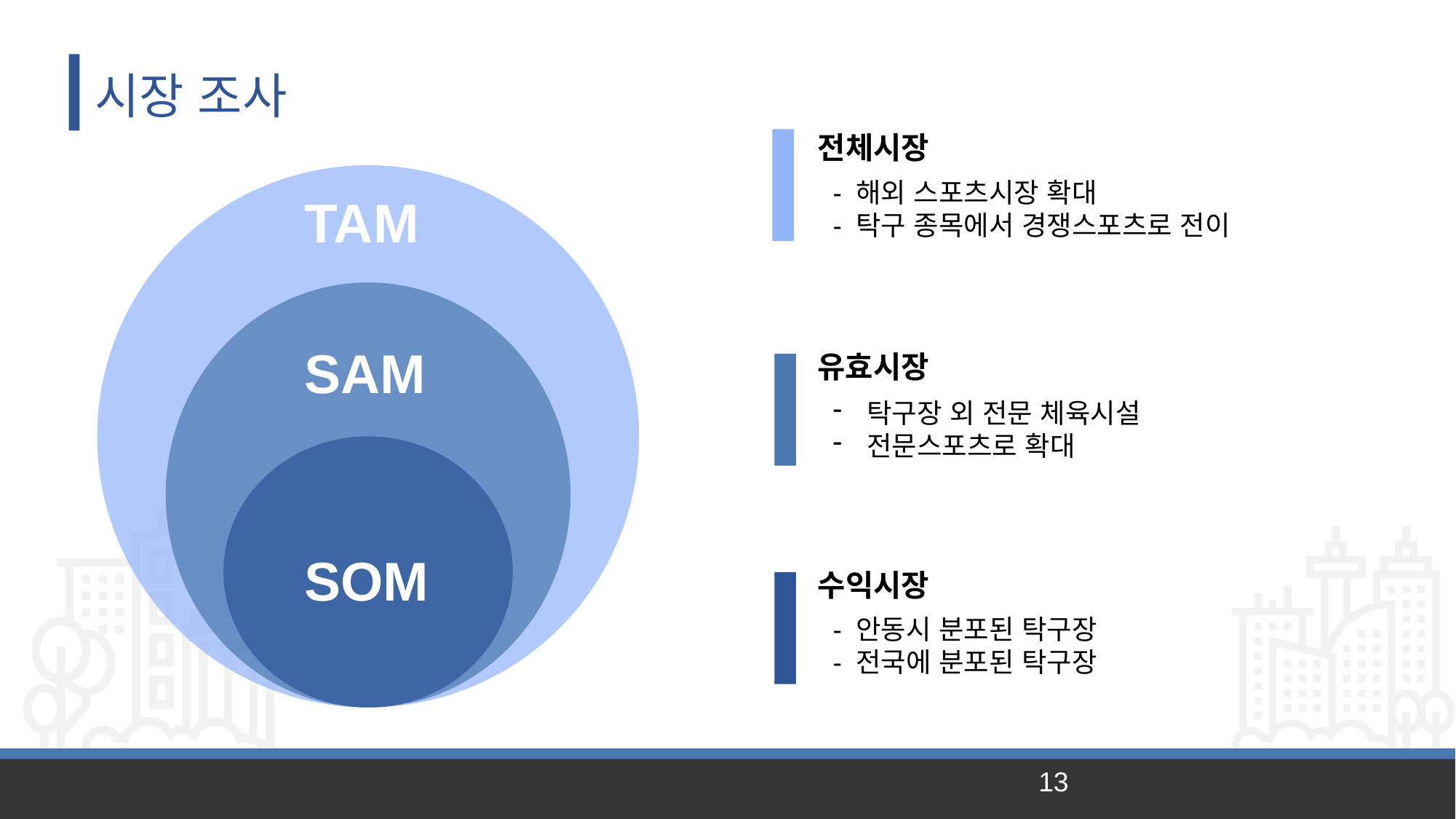

시장 조사
전체시장

- 해외 스포츠시장 확대
- 탁구 종목에서 경쟁스포츠로 전이
TAM

SAM
유효시장

탁구장 외 전문 체육시설
전문스포츠로 확대

SOM
수익시장

- 안동시 분포된 탁구장
- 전국에 분포된 탁구장
13